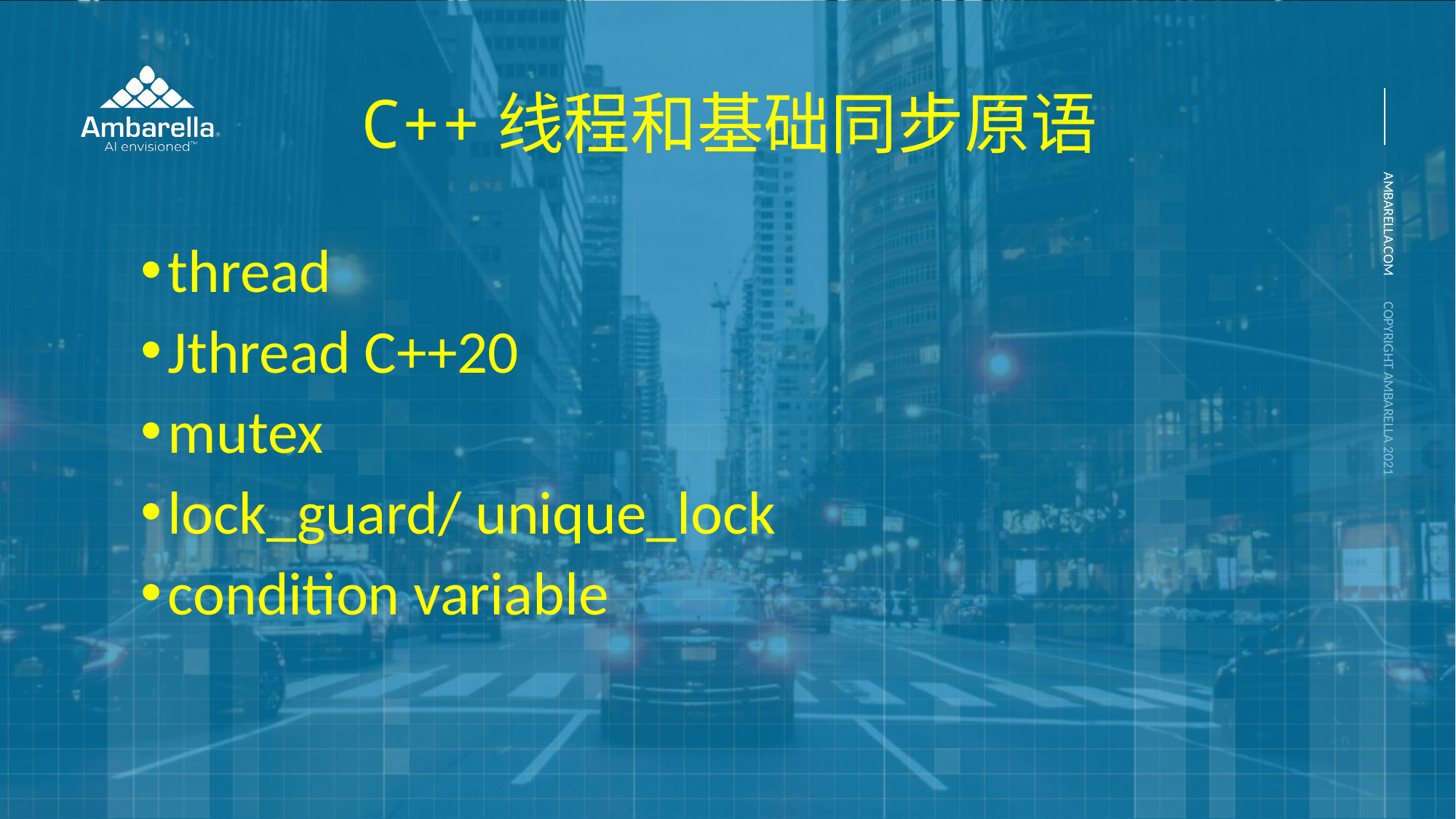

# C++线程和基础同步原语
thread
Jthread C++20
mutex
lock_guard/ unique_lock
condition variable